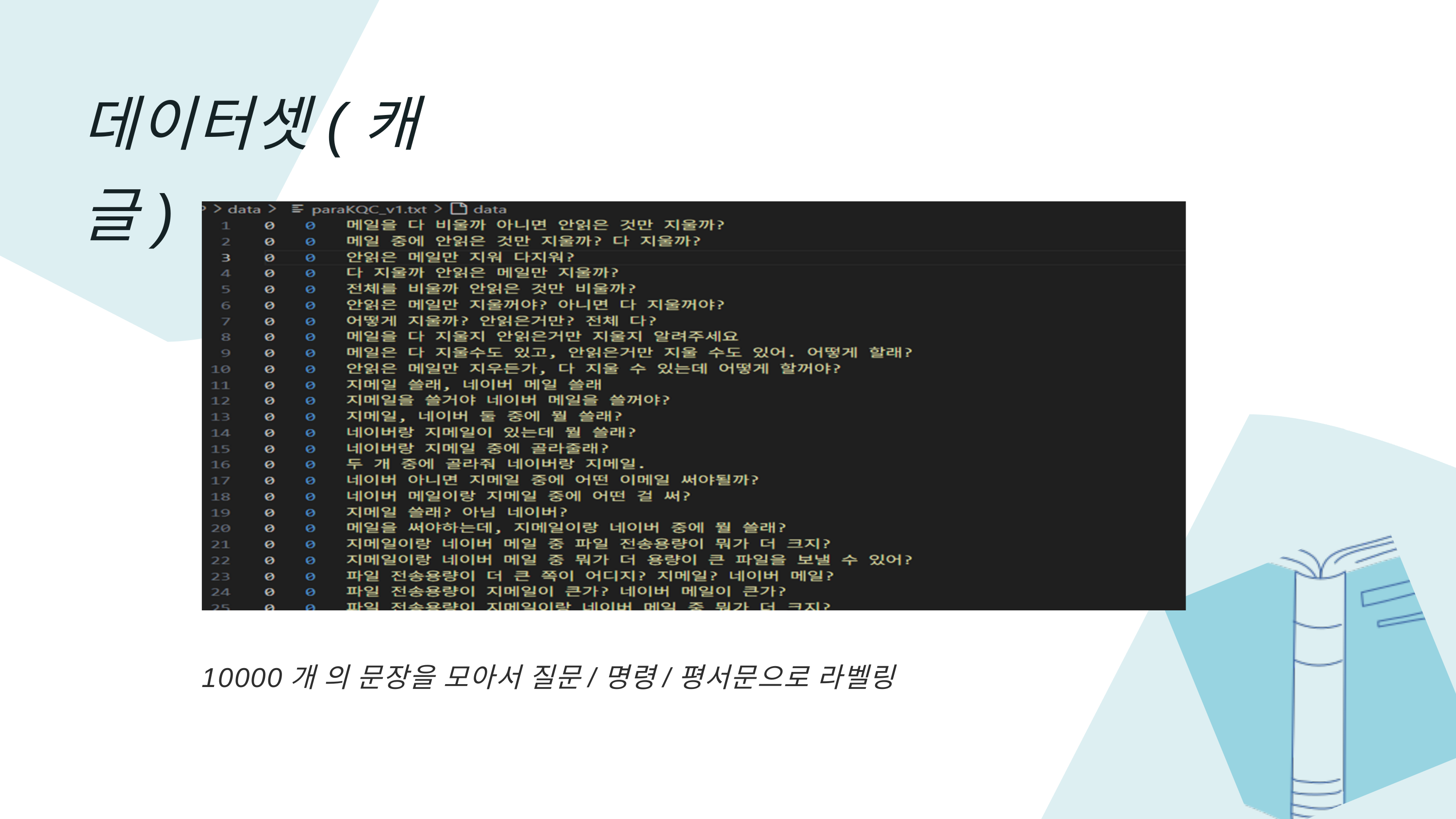

데이터셋(캐글)

10000개 의 문장을 모아서 질문/명령/평서문으로 라벨링